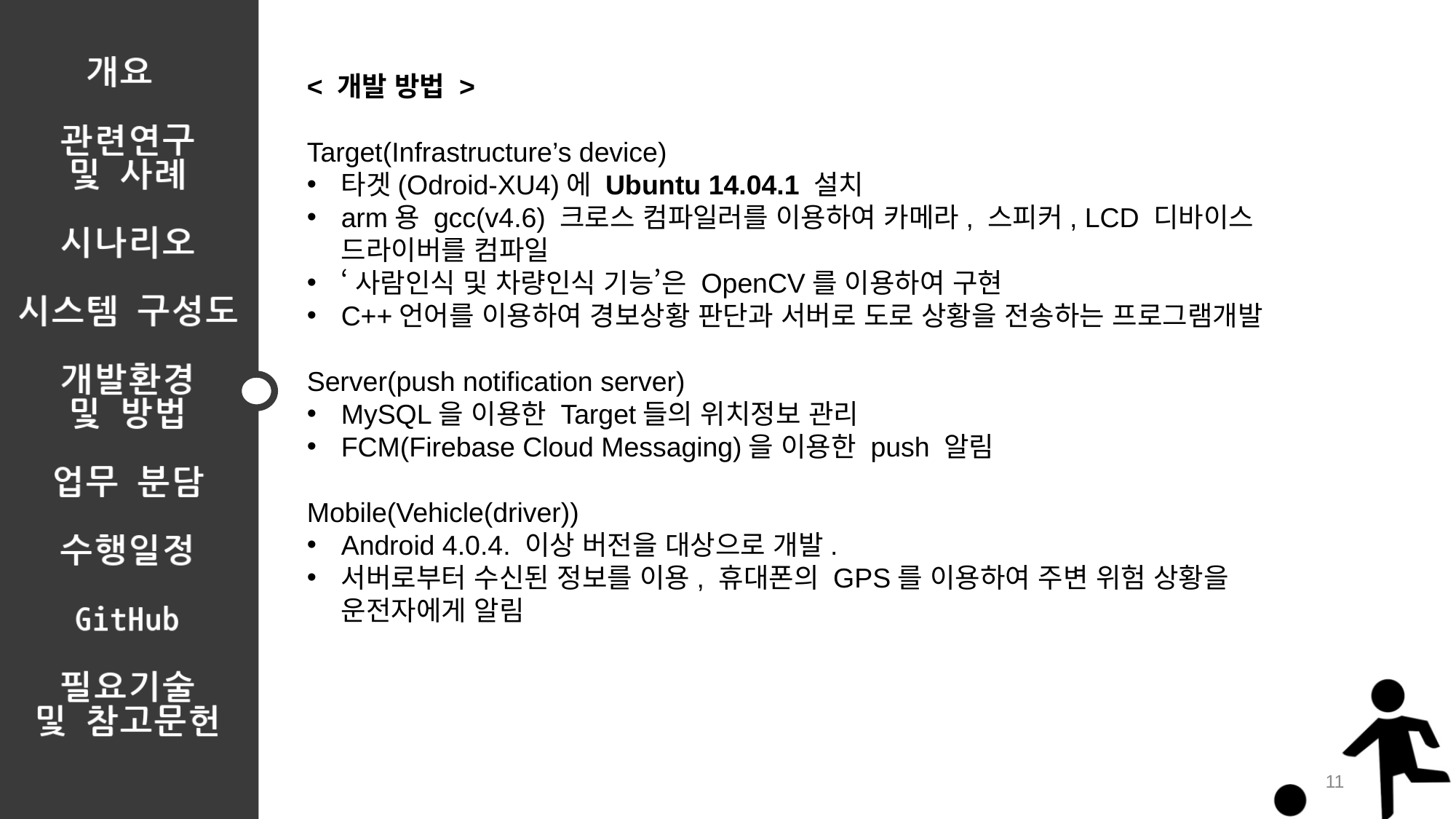

< 개발 방법 >

Target(Infrastructure’s device)
타겟(Odroid-XU4)에 Ubuntu 14.04.1 설치
arm용 gcc(v4.6) 크로스 컴파일러를 이용하여 카메라, 스피커, LCD 디바이스 드라이버를 컴파일
‘사람인식 및 차량인식 기능’은 OpenCV를 이용하여 구현
C++언어를 이용하여 경보상황 판단과 서버로 도로 상황을 전송하는 프로그램개발

Server(push notification server)
MySQL을 이용한 Target들의 위치정보 관리
FCM(Firebase Cloud Messaging)을 이용한 push 알림

Mobile(Vehicle(driver))
Android 4.0.4. 이상 버전을 대상으로 개발.
서버로부터 수신된 정보를 이용, 휴대폰의 GPS를 이용하여 주변 위험 상황을 운전자에게 알림

11